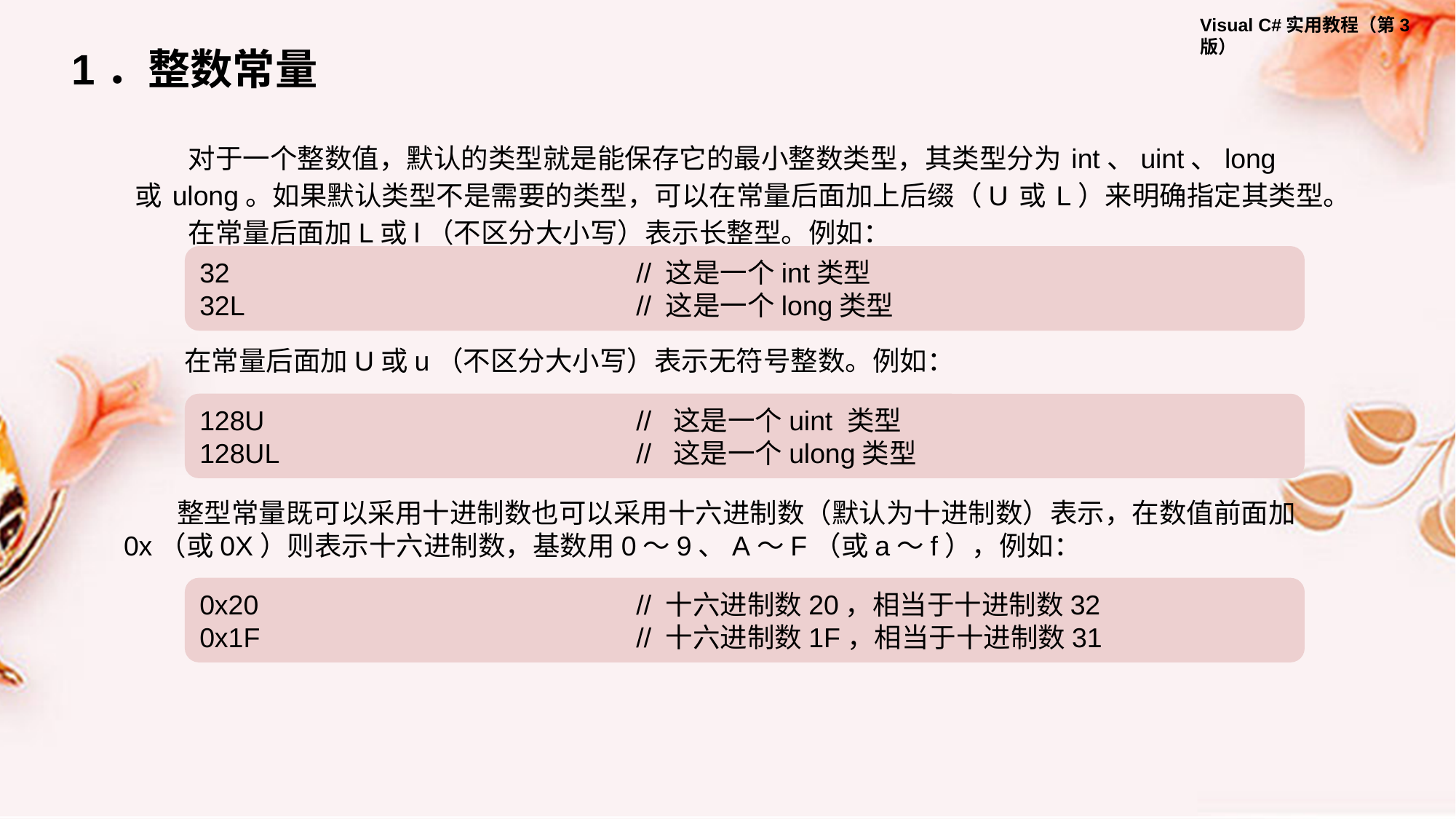

1．整数常量
对于一个整数值，默认的类型就是能保存它的最小整数类型，其类型分为 int、uint、long或 ulong。如果默认类型不是需要的类型，可以在常量后面加上后缀（U 或 L）来明确指定其类型。
在常量后面加L或l（不区分大小写）表示长整型。例如：
32         				// 这是一个int类型
32L        				// 这是一个long类型
在常量后面加U或u（不区分大小写）表示无符号整数。例如：
128U       			//  这是一个uint 类型
128UL      			//  这是一个ulong类型
整型常量既可以采用十进制数也可以采用十六进制数（默认为十进制数）表示，在数值前面加0x（或0X）则表示十六进制数，基数用0～9、A～F（或a～f），例如：
0x20       			// 十六进制数20，相当于十进制数32
0x1F       			// 十六进制数1F，相当于十进制数31